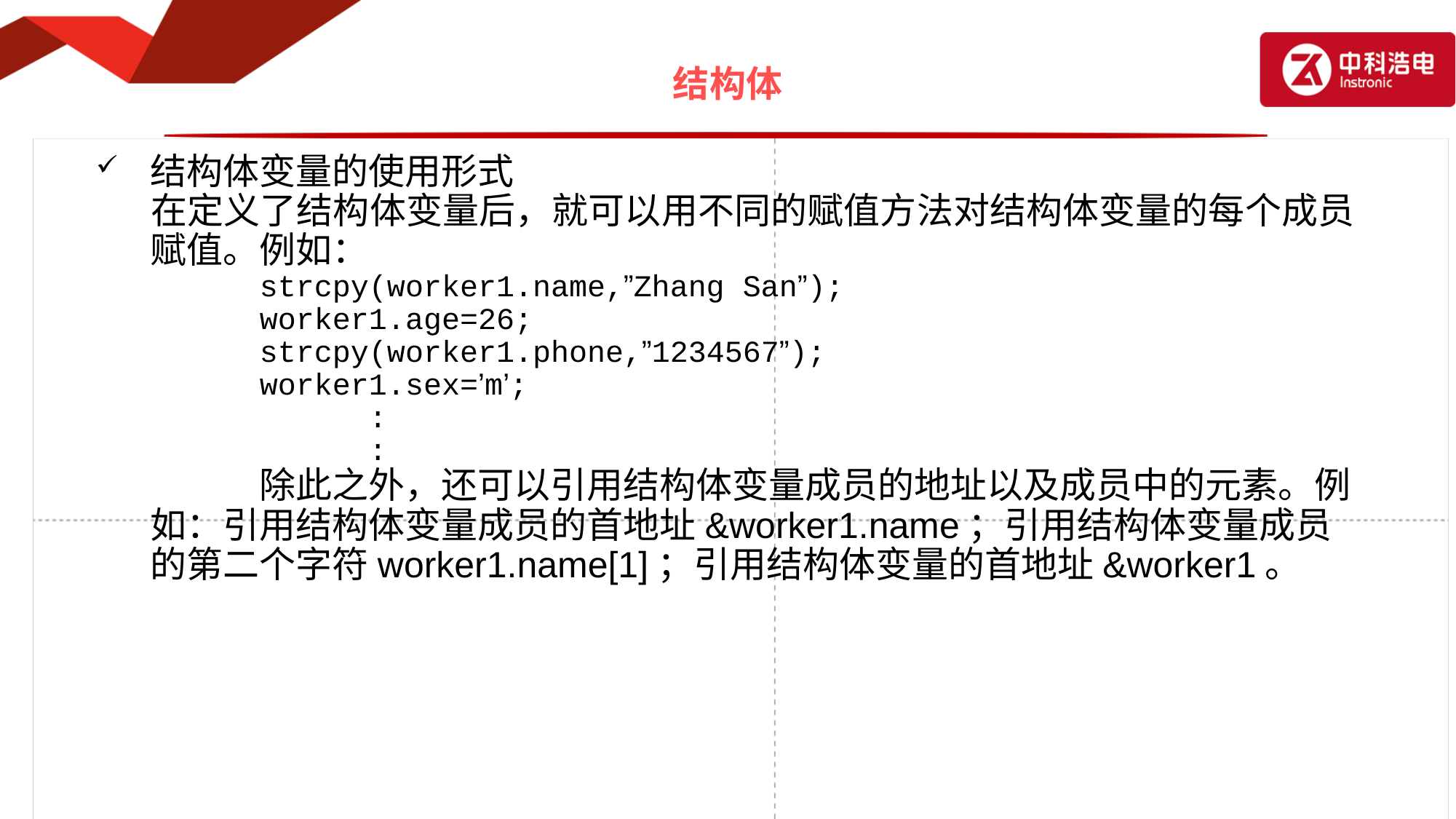

# 结构体
结构体变量的使用形式
	在定义了结构体变量后，就可以用不同的赋值方法对结构体变量的每个成员赋值。例如：
		strcpy(worker1.name,”Zhang San”);
		worker1.age=26;
		strcpy(worker1.phone,”1234567”);
		worker1.sex=’m’;
    		:
    		:
		除此之外，还可以引用结构体变量成员的地址以及成员中的元素。例如：引用结构体变量成员的首地址&worker1.name；引用结构体变量成员的第二个字符worker1.name[1]；引用结构体变量的首地址&worker1。